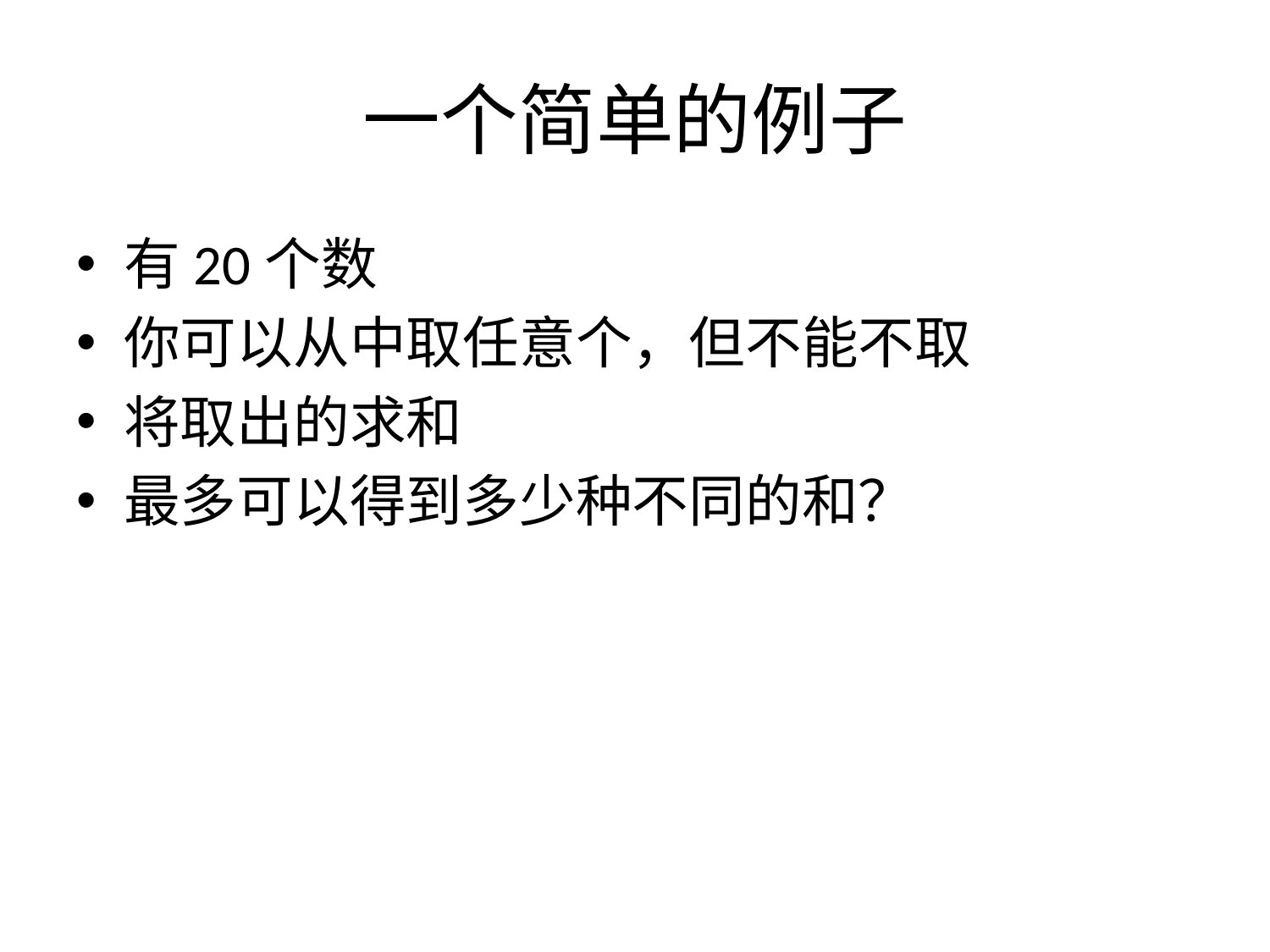

# 一个简单的例子
有20个数
你可以从中取任意个，但不能不取
将取出的求和
最多可以得到多少种不同的和？